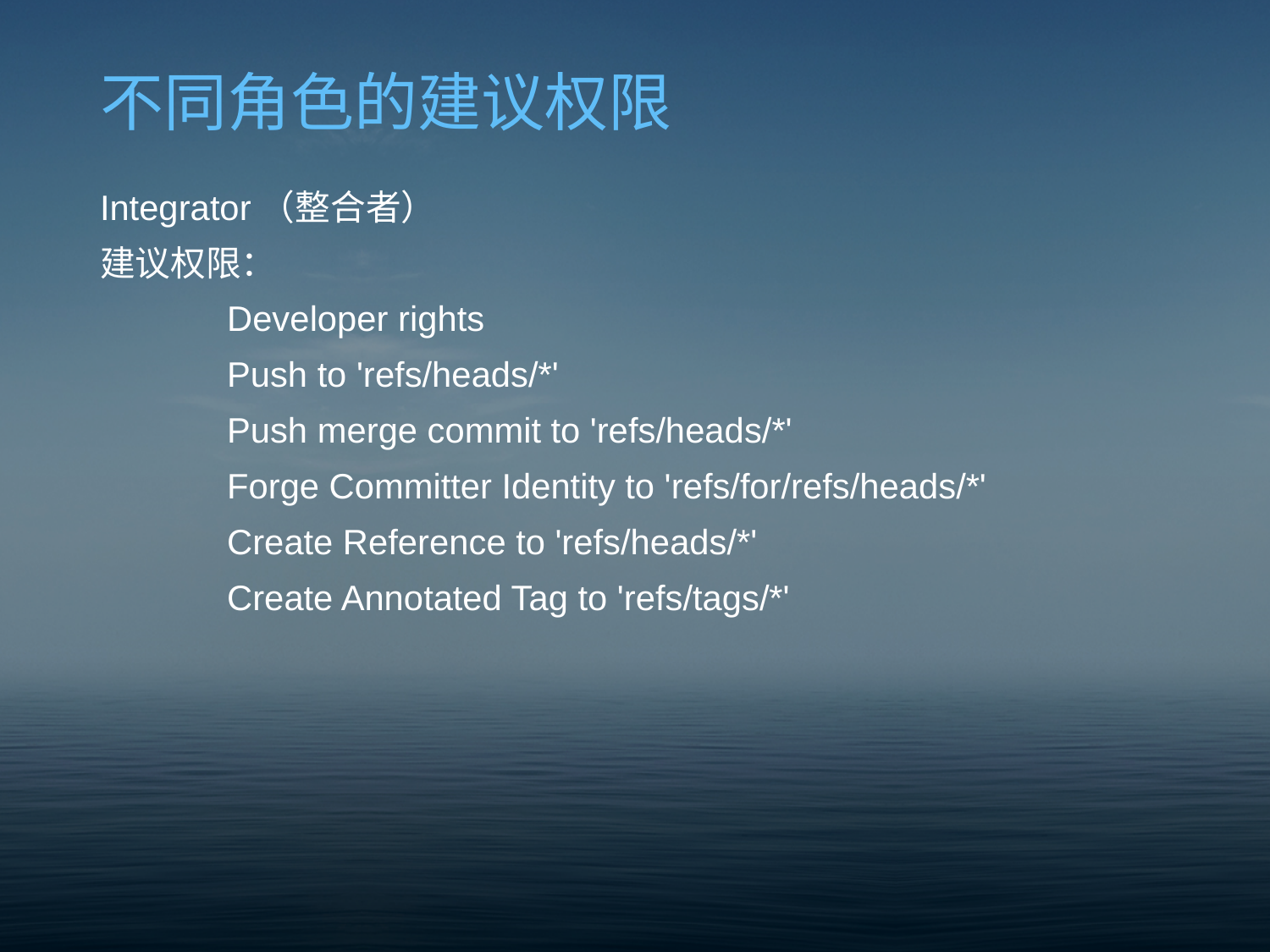

# 不同角色的建议权限
Integrator（整合者）
建议权限：
	Developer rights
	Push to 'refs/heads/*'
	Push merge commit to 'refs/heads/*'
	Forge Committer Identity to 'refs/for/refs/heads/*'
	Create Reference to 'refs/heads/*'
	Create Annotated Tag to 'refs/tags/*'